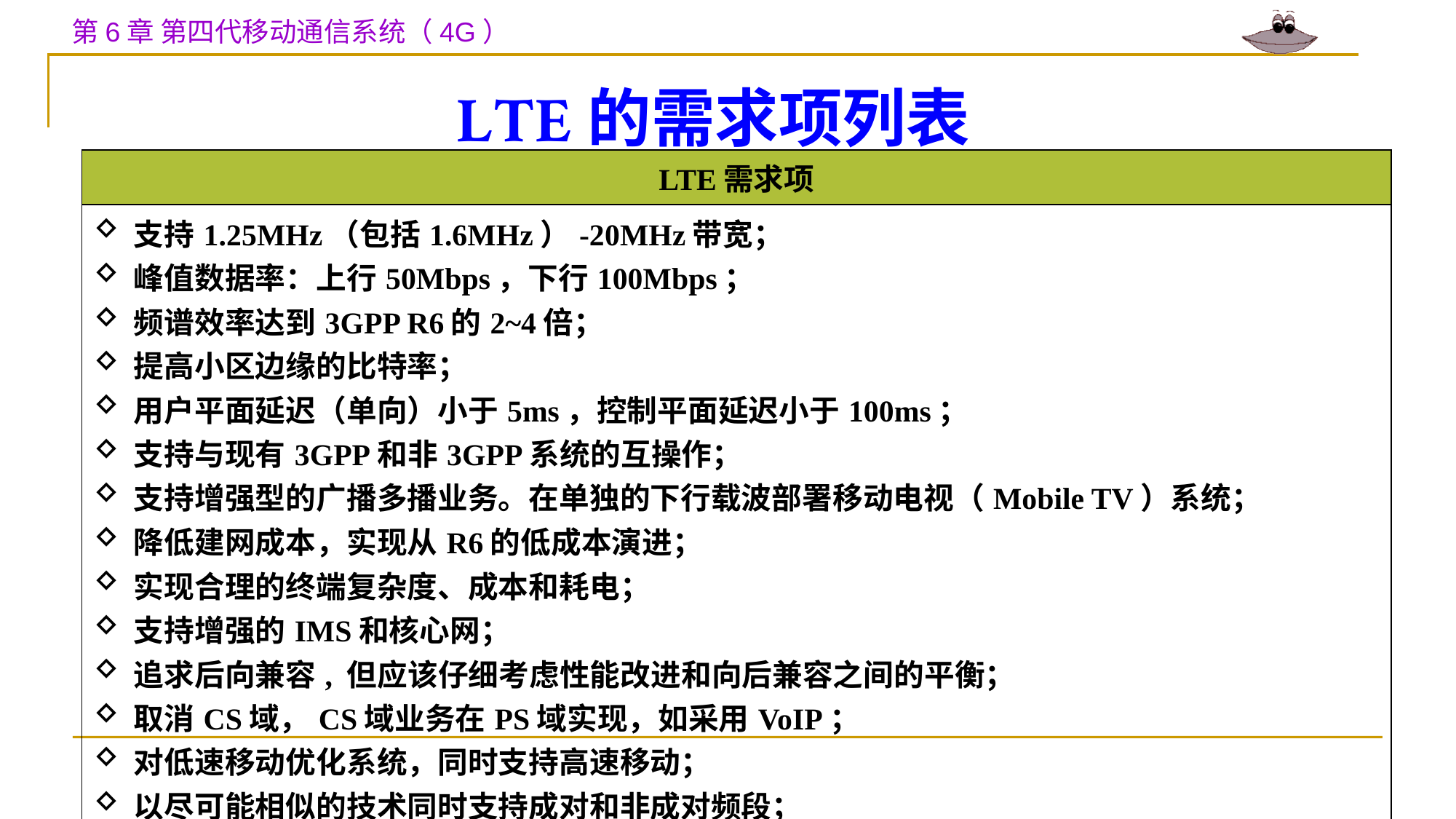

# LTE的需求项列表
| LTE需求项 |
| --- |
| 支持1.25MHz（包括1.6MHz）-20MHz带宽； 峰值数据率：上行50Mbps，下行100Mbps； 频谱效率达到3GPP R6的2~4倍； 提高小区边缘的比特率； 用户平面延迟（单向）小于5ms，控制平面延迟小于100ms； 支持与现有3GPP和非3GPP系统的互操作； 支持增强型的广播多播业务。在单独的下行载波部署移动电视（Mobile TV）系统； 降低建网成本，实现从R6的低成本演进； 实现合理的终端复杂度、成本和耗电； 支持增强的IMS和核心网； 追求后向兼容, 但应该仔细考虑性能改进和向后兼容之间的平衡； 取消CS域，CS域业务在PS域实现，如采用VoIP； 对低速移动优化系统，同时支持高速移动； 以尽可能相似的技术同时支持成对和非成对频段； 尽可能支持简单的临频共存。 |